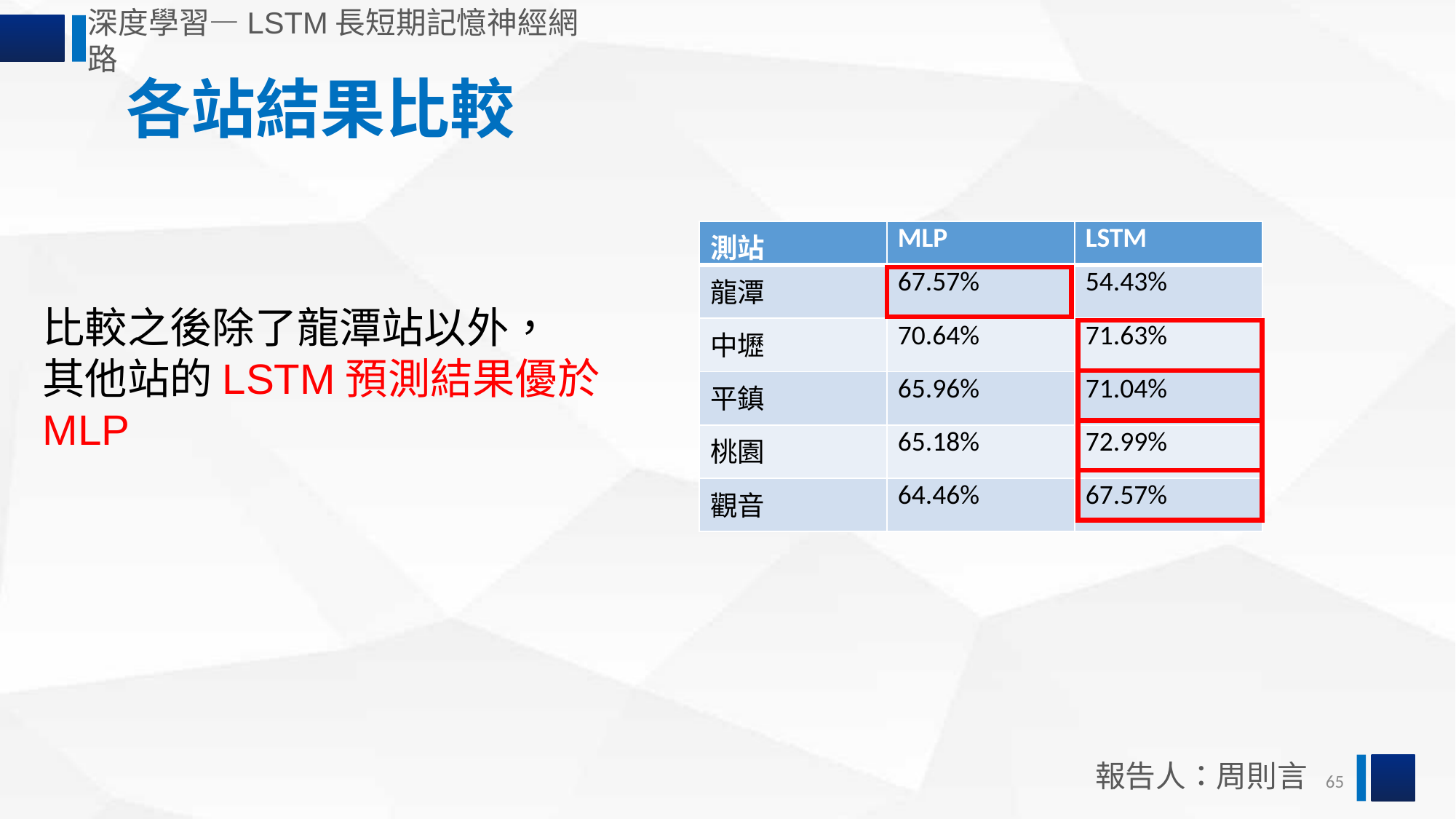

深度學習—LSTM長短期記憶神經網路

各站結果比較
| 測站 | MLP | LSTM |
| --- | --- | --- |
| 龍潭 | 67.57% | 54.43% |
| 中壢 | 70.64% | 71.63% |
| 平鎮 | 65.96% | 71.04% |
| 桃園 | 65.18% | 72.99% |
| 觀音 | 64.46% | 67.57% |

比較之後除了龍潭站以外，
其他站的LSTM預測結果優於MLP

報告人：周則言

65